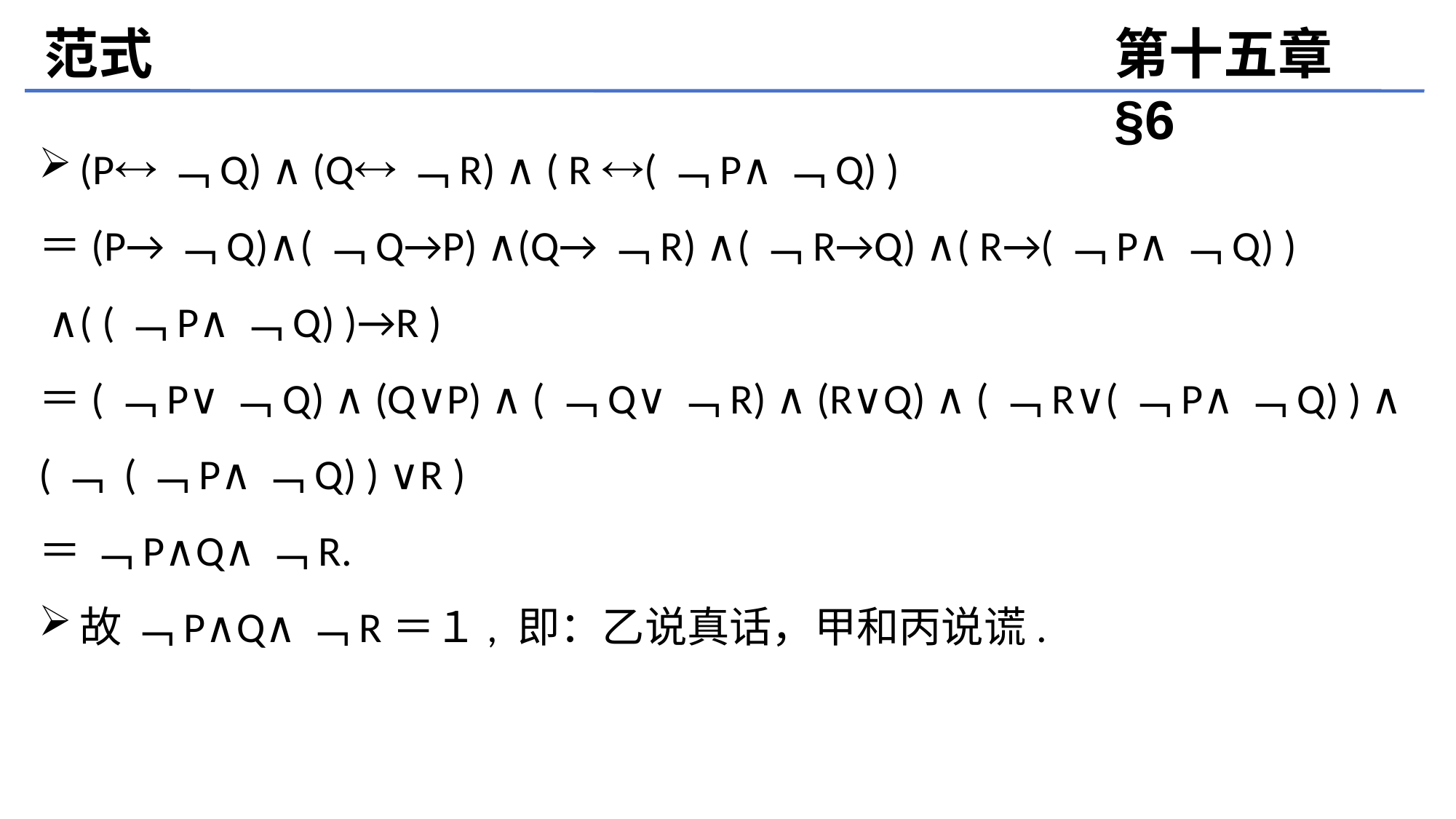

范式
第十五章 §6
(P↔﹁Q) ∧ (Q↔﹁R) ∧ ( R ↔(﹁P∧﹁Q) )
＝(P→﹁Q)∧(﹁Q→P) ∧(Q→﹁R) ∧(﹁R→Q) ∧( R→(﹁P∧﹁Q) )
 ∧( (﹁P∧﹁Q) )→R )
＝(﹁P∨﹁Q) ∧ (Q∨P) ∧ (﹁Q∨﹁R) ∧ (R∨Q) ∧ (﹁R∨(﹁P∧﹁Q) ) ∧ (﹁ (﹁P∧﹁Q) ) ∨R )
＝ ﹁P∧Q∧﹁R.
故 ﹁P∧Q∧﹁R＝１, 即：乙说真话，甲和丙说谎.